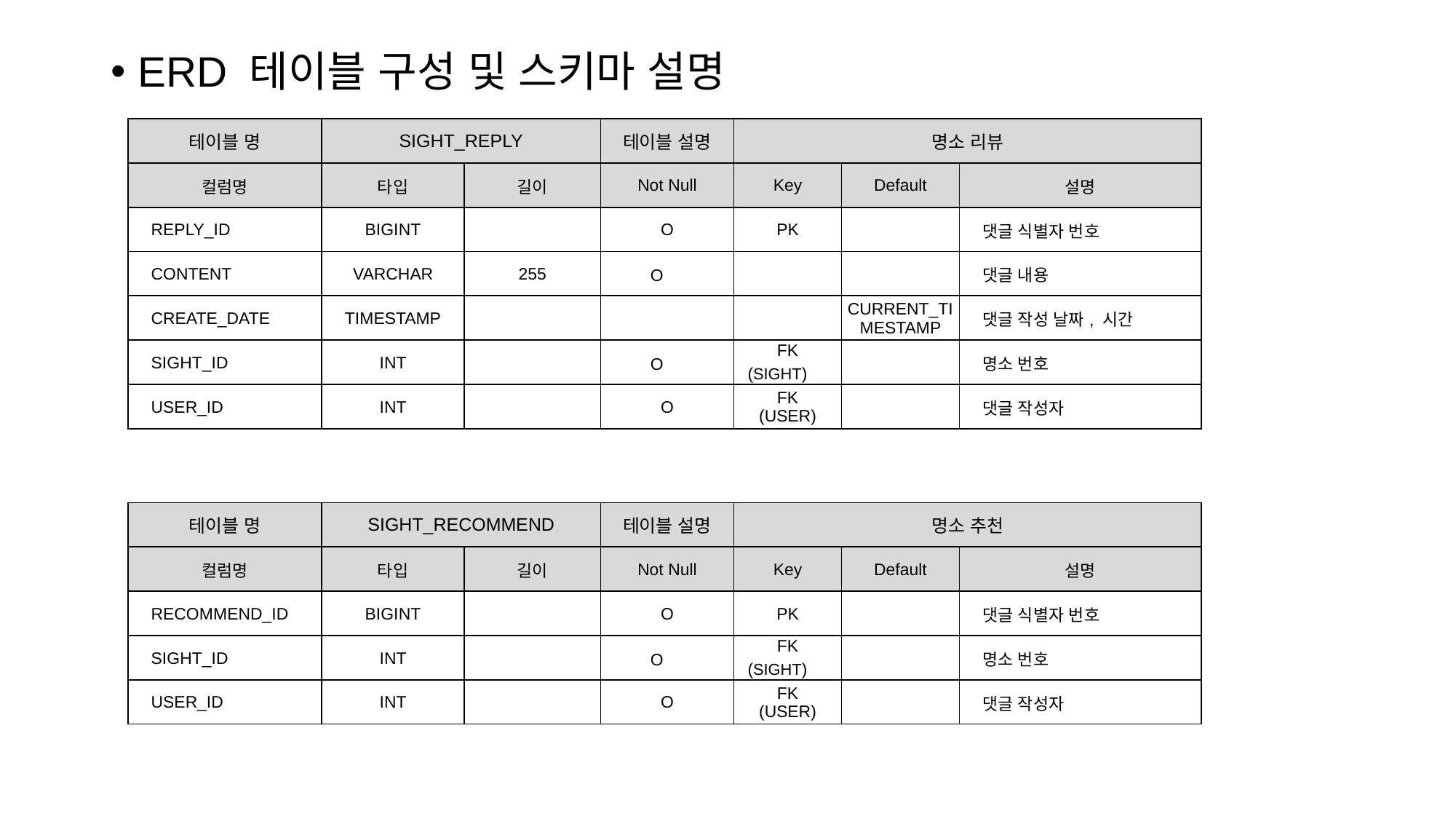

ERD 테이블 구성 및 스키마 설명
| 테이블 명 | SIGHT\_REPLY | URI | 테이블 설명 | 명소 리뷰 |  |  |
| --- | --- | --- | --- | --- | --- | --- |
| 컬럼명 | 타입 | 길이 | Not Null | Key | Default | 설명 |
| REPLY\_ID | BIGINT |  | O | PK |  | 댓글 식별자 번호 |
| CONTENT | VARCHAR | 255 | O |  |  | 댓글 내용 |
| CREATE\_DATE | TIMESTAMP |  |  |  | CURRENT\_TIMESTAMP | 댓글 작성 날짜, 시간 |
| SIGHT\_ID | INT |  | O | FK (SIGHT) |  | 명소 번호 |
| USER\_ID | INT |  | O | FK (USER) |  | 댓글 작성자 |
| 테이블 명 | SIGHT\_RECOMMEND | URI | 테이블 설명 | 명소 추천 |  |  |
| --- | --- | --- | --- | --- | --- | --- |
| 컬럼명 | 타입 | 길이 | Not Null | Key | Default | 설명 |
| RECOMMEND\_ID | BIGINT |  | O | PK |  | 댓글 식별자 번호 |
| SIGHT\_ID | INT |  | O | FK (SIGHT) |  | 명소 번호 |
| USER\_ID | INT |  | O | FK (USER) |  | 댓글 작성자 |